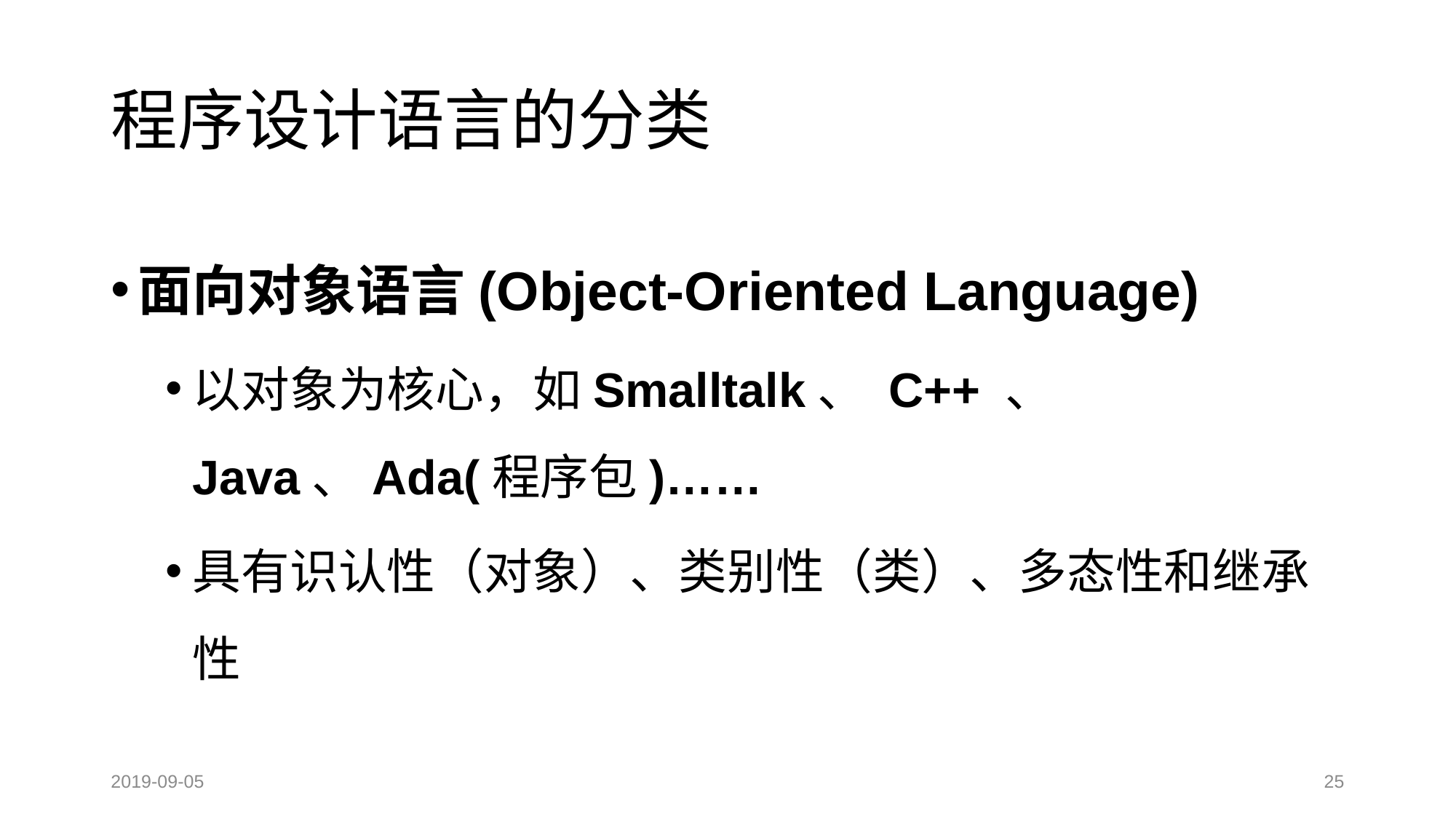

# 程序设计语言的分类
面向对象语言(Object-Oriented Language)
以对象为核心，如Smalltalk、 C++ 、 Java、Ada(程序包)……
具有识认性（对象）、类别性（类）、多态性和继承性
2019-09-05
25